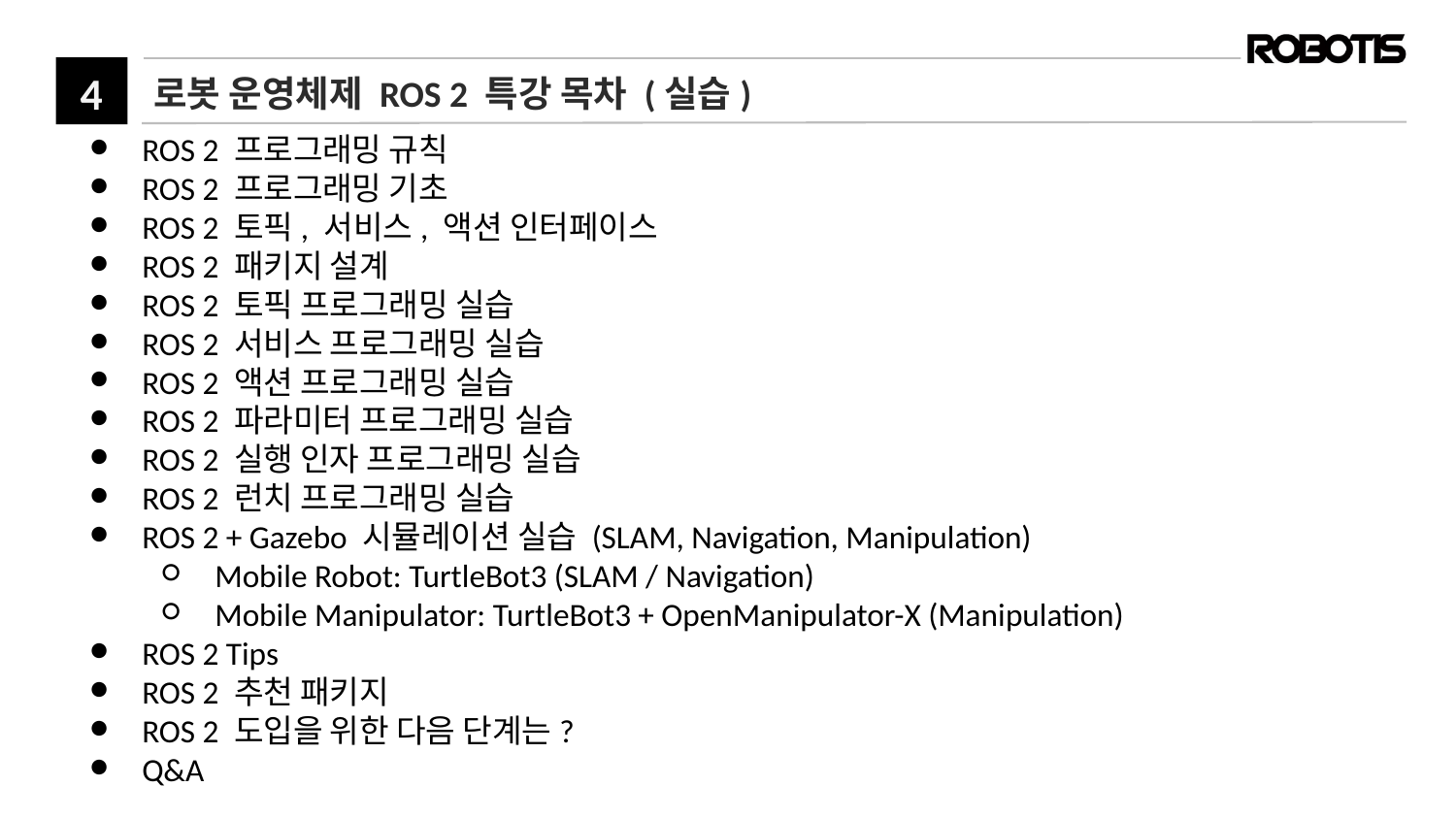

# 로봇 운영체제 ROS 2 특강 목차 (실습)
ROS 2 프로그래밍 규칙
ROS 2 프로그래밍 기초
ROS 2 토픽, 서비스, 액션 인터페이스
ROS 2 패키지 설계
ROS 2 토픽 프로그래밍 실습
ROS 2 서비스 프로그래밍 실습
ROS 2 액션 프로그래밍 실습
ROS 2 파라미터 프로그래밍 실습
ROS 2 실행 인자 프로그래밍 실습
ROS 2 런치 프로그래밍 실습
ROS 2 + Gazebo 시뮬레이션 실습 (SLAM, Navigation, Manipulation)
Mobile Robot: TurtleBot3 (SLAM / Navigation)
Mobile Manipulator: TurtleBot3 + OpenManipulator-X (Manipulation)
ROS 2 Tips
ROS 2 추천 패키지
ROS 2 도입을 위한 다음 단계는?
Q&A